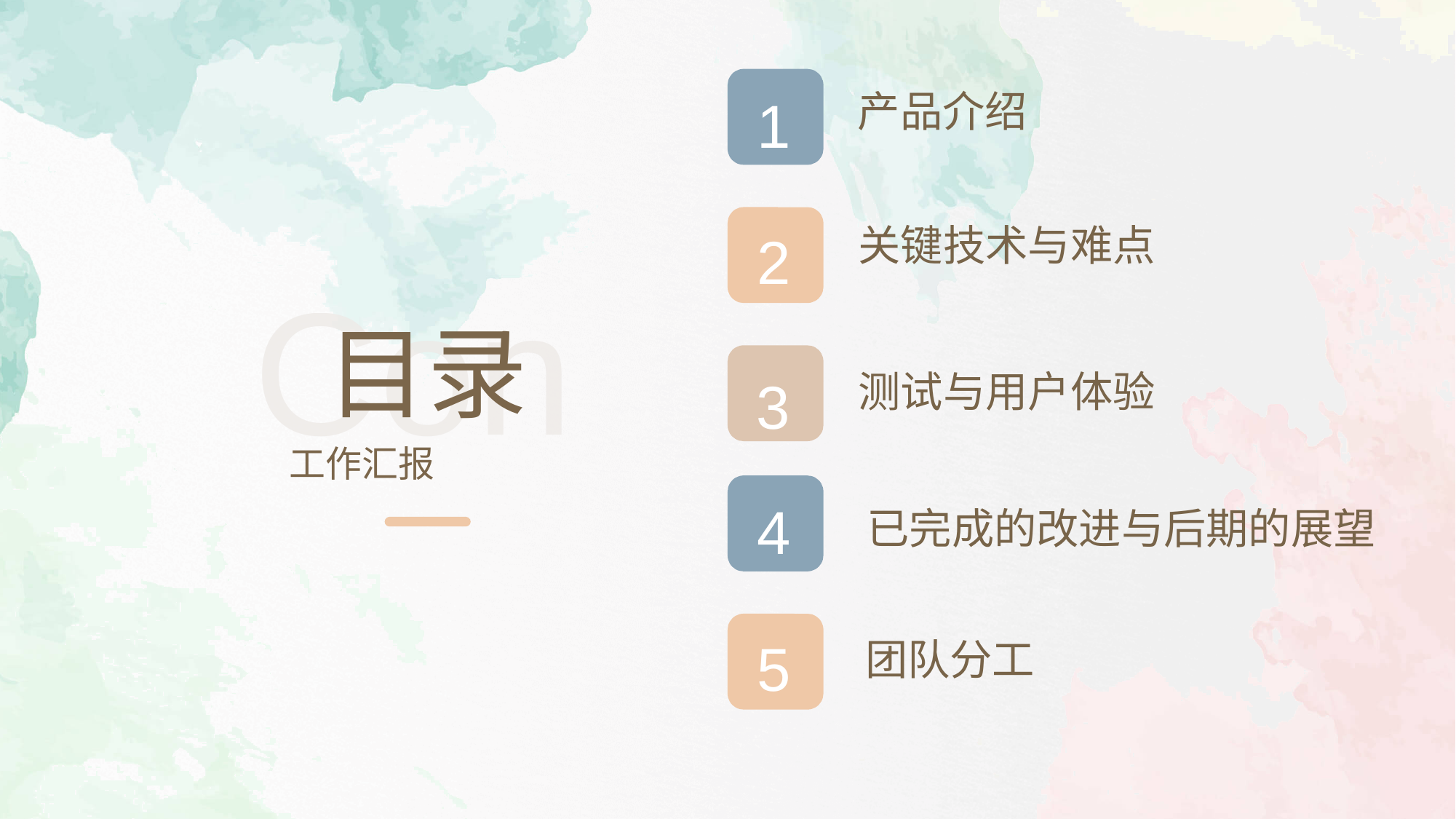

1

2

3
产品介绍
关键技术与难点
Con
目录
测试与用户体验
工作汇报

4

5
已完成的改进与后期的展望

团队分工